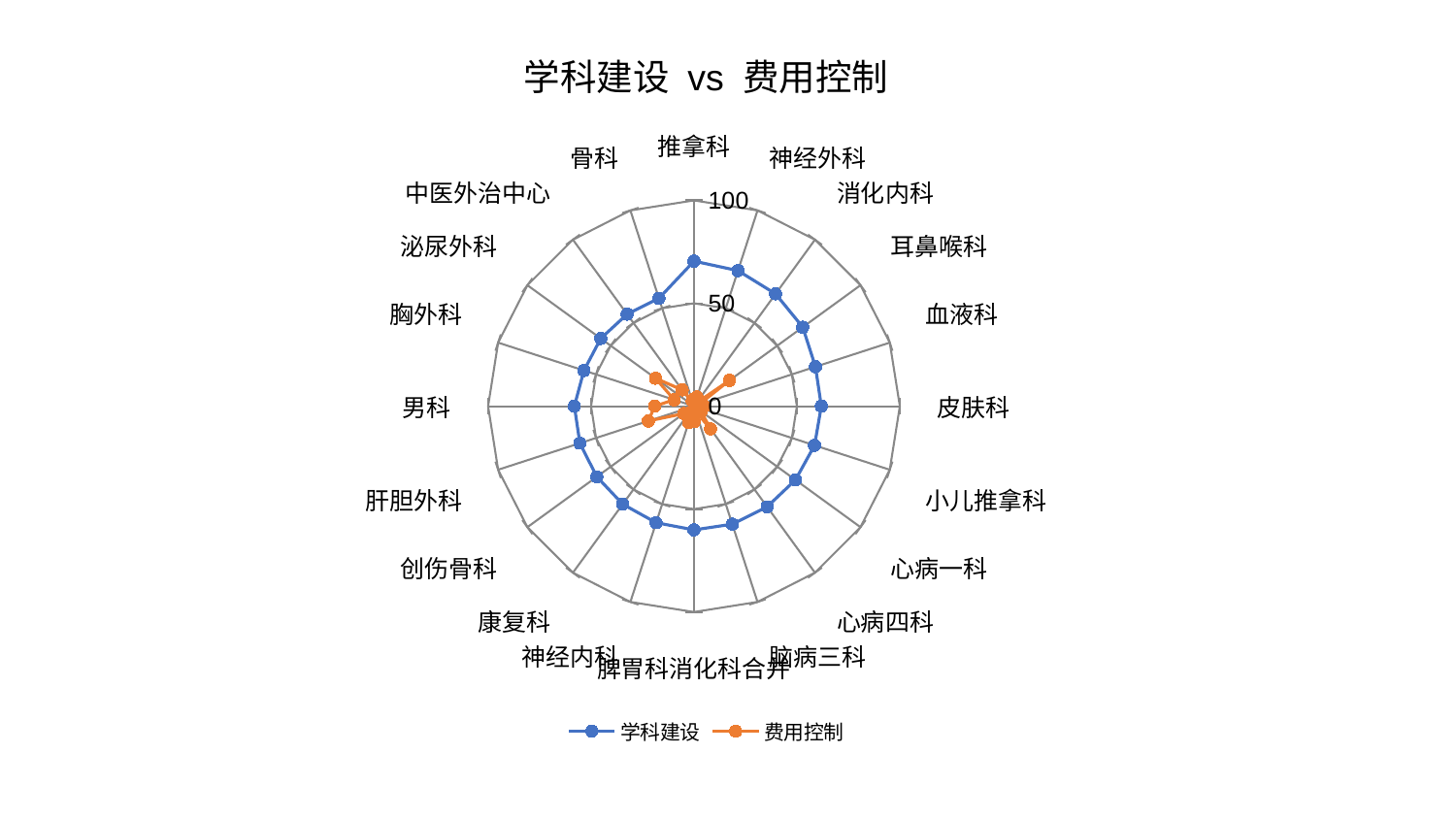

### Chart: 学科建设 vs 费用控制

| Category | 学科建设 | 费用控制 |
|---|---|---|
| 推拿科 | 70.47637737820888 | 3.408705516275276 |
| 神经外科 | 69.24498430806847 | 4.706249030843633 |
| 消化内科 | 67.46908252060871 | 1.7726947722819468 |
| 耳鼻喉科 | 65.31548998878053 | 21.319550603347476 |
| 血液科 | 62.07164703809124 | 2.562087146102028 |
| 皮肤科 | 61.8621053830943 | 5.083987770175975 |
| 小儿推拿科 | 61.59498475418711 | 3.638113666546868 |
| 心病一科 | 60.953372605712794 | 4.299124635121242 |
| 心病四科 | 60.44788789056945 | 13.63963853756517 |
| 脑病三科 | 60.277913736367054 | 2.5403187096128 |
| 脾胃科消化科合并 | 60.1131496916867 | 7.554010461475136 |
| 神经内科 | 59.52800939679366 | 8.299896172247193 |
| 康复科 | 58.86457286777795 | 4.074252082419251 |
| 创伤骨科 | 58.34800356418736 | 6.129152808173639 |
| 肝胆外科 | 58.26412272098901 | 23.29896722562256 |
| 男科 | 58.084591777848566 | 19.09310957143805 |
| 胸外科 | 56.173736110956334 | 10.095965835198212 |
| 泌尿外科 | 55.97344318464666 | 23.093306108769408 |
| 中医外治中心 | 55.26363358945309 | 9.786577052004692 |
| 骨科 | 55.112971509391286 | 2.6983668935131258 |
19